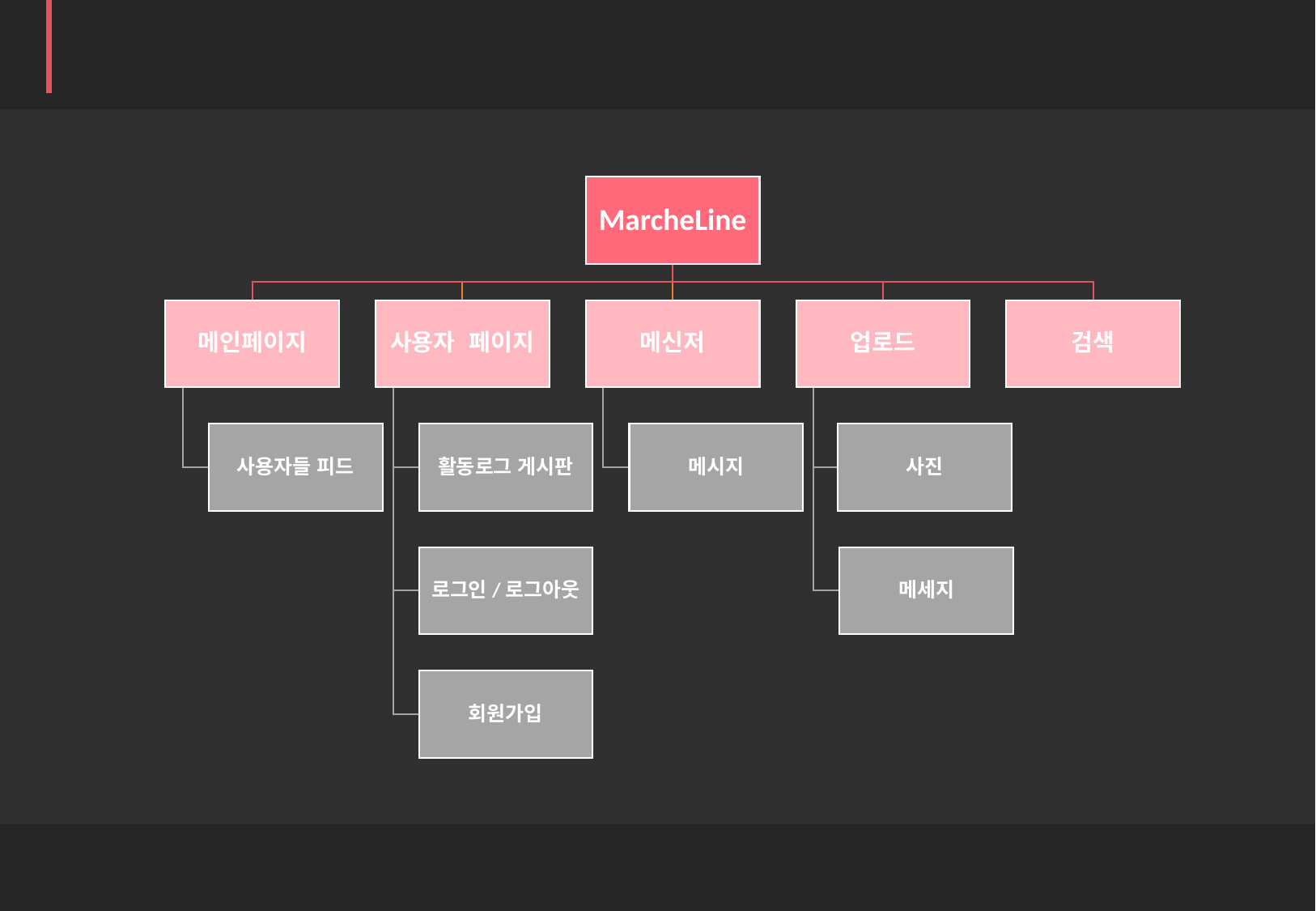

개발 사이트 구조도&Use Case Diagram

MarcheLine
메인페이지
사용자들 피드
사용자  페이지
활동로그 게시판
로그인/로그아웃
회원가입
메신저
메시지
업로드
사진
메세지
검색